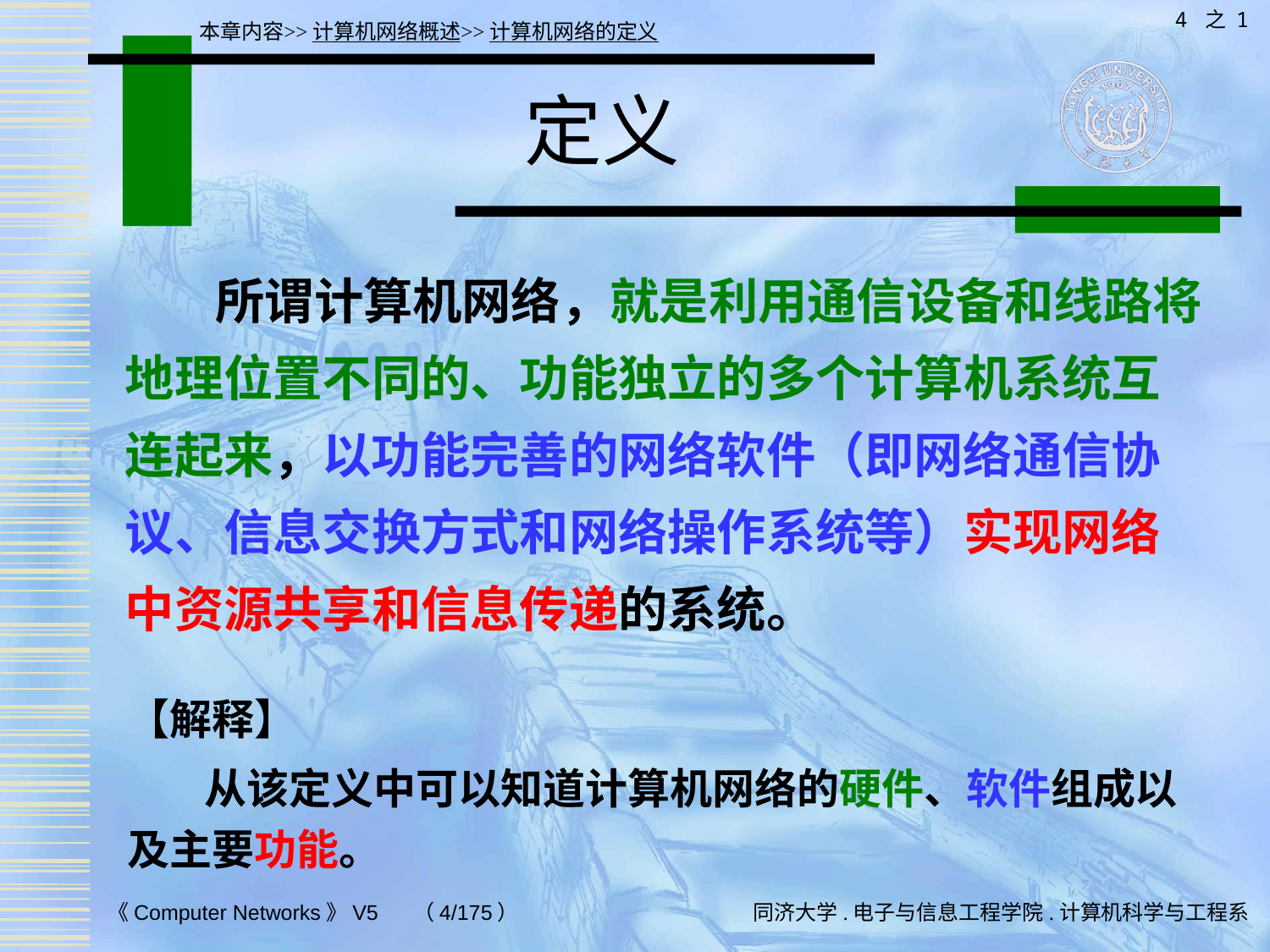

4 之 1
本章内容>>计算机网络概述>>计算机网络的定义
# 定义
       所谓计算机网络，就是利用通信设备和线路将地理位置不同的、功能独立的多个计算机系统互连起来，以功能完善的网络软件（即网络通信协议、信息交换方式和网络操作系统等）实现网络中资源共享和信息传递的系统。
【解释】
       从该定义中可以知道计算机网络的硬件、软件组成以及主要功能。